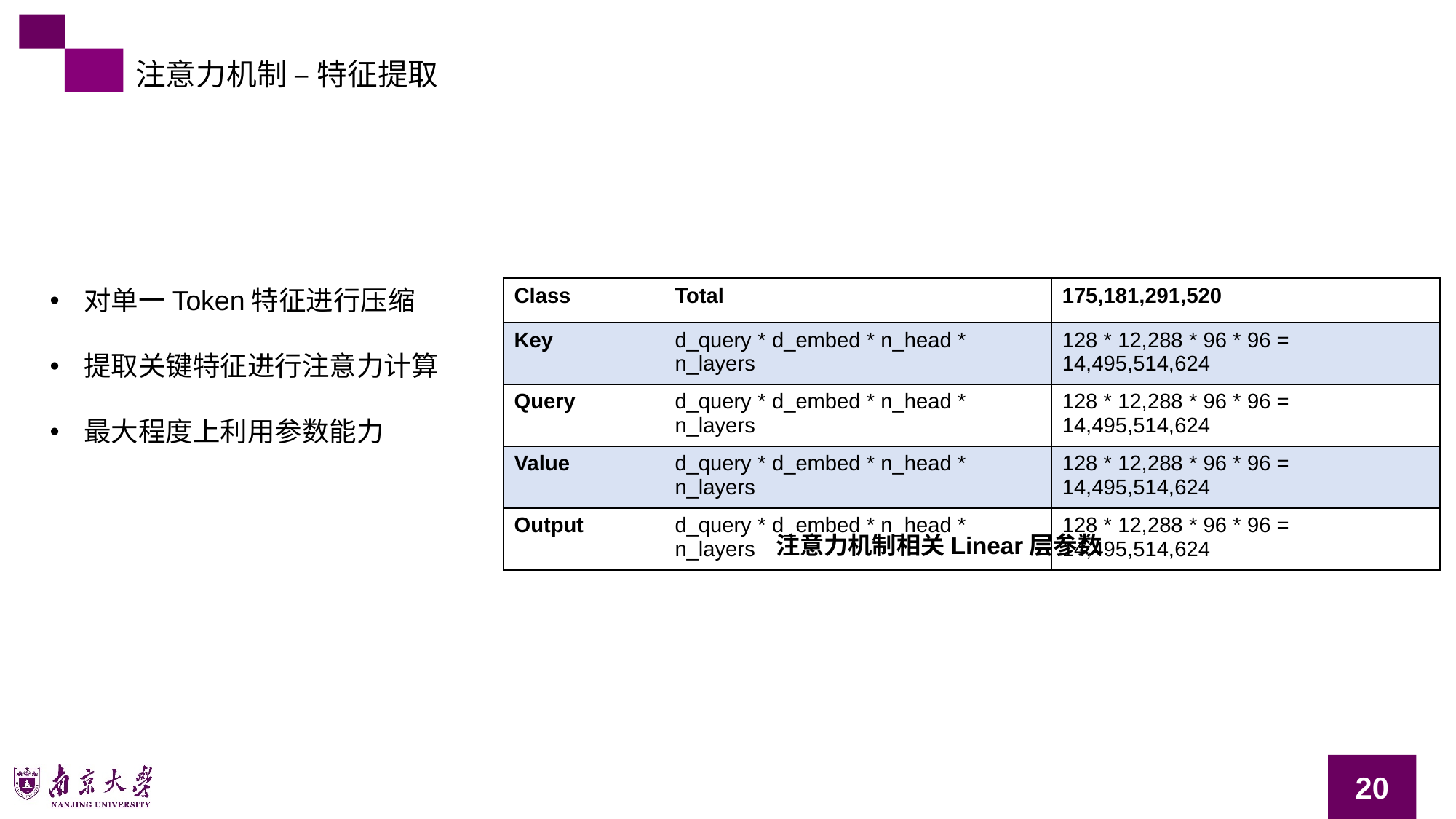

注意力机制 – 特征提取
对单一Token特征进行压缩

提取关键特征进行注意力计算

最大程度上利用参数能力

| Class | Total | 175,181,291,520 |
| --- | --- | --- |
| Key | d\_query \* d\_embed \* n\_head \* n\_layers | 128 \* 12,288 \* 96 \* 96 = 14,495,514,624 |
| Query | d\_query \* d\_embed \* n\_head \* n\_layers | 128 \* 12,288 \* 96 \* 96 = 14,495,514,624 |
| Value | d\_query \* d\_embed \* n\_head \* n\_layers | 128 \* 12,288 \* 96 \* 96 = 14,495,514,624 |
| Output | d\_query \* d\_embed \* n\_head \* n\_layers | 128 \* 12,288 \* 96 \* 96 = 14,495,514,624 |
注意力机制相关Linear层参数
20